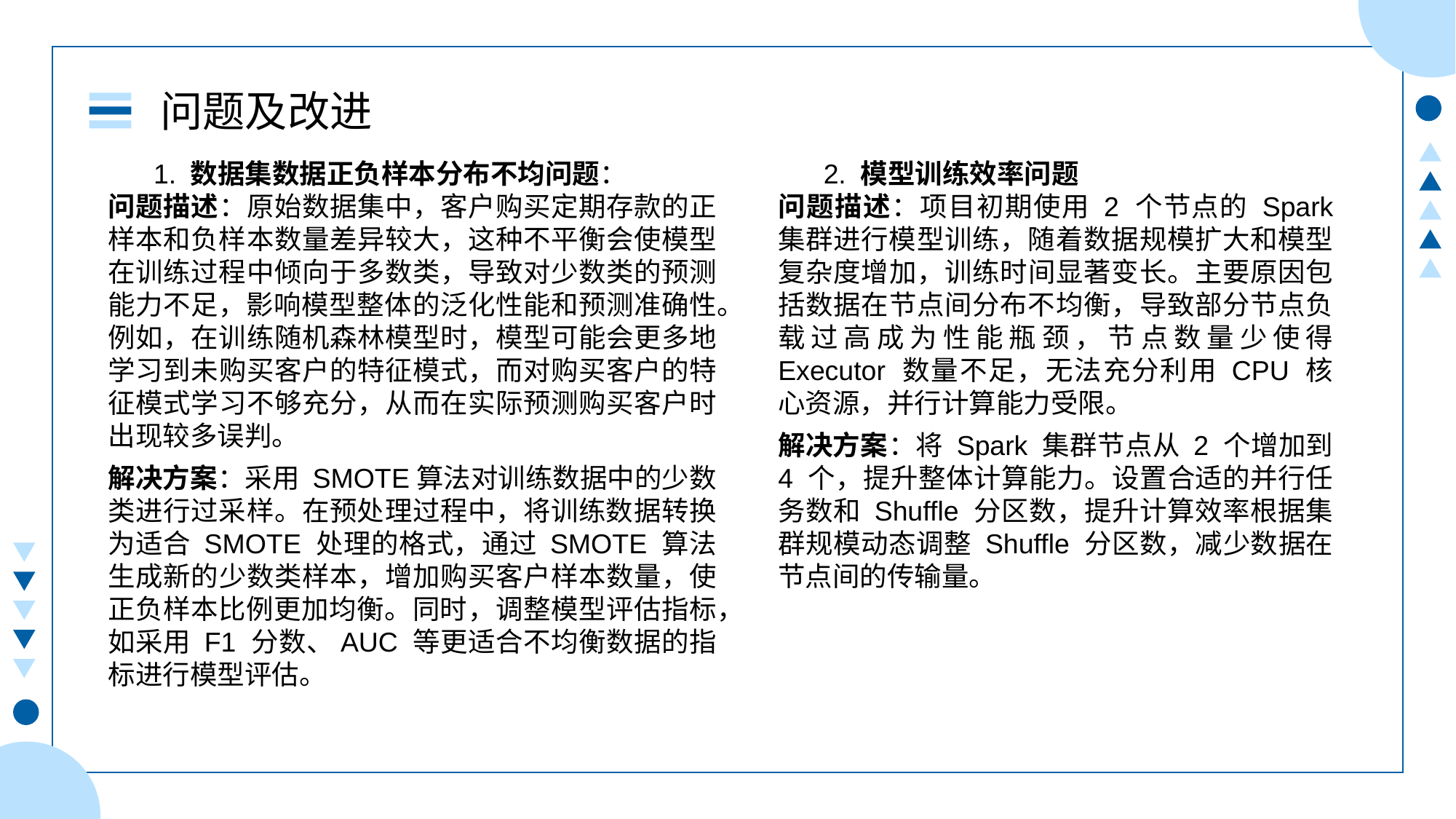

问题及改进

1. 数据集数据正负样本分布不均问题：
问题描述：原始数据集中，客户购买定期存款的正样本和负样本数量差异较大，这种不平衡会使模型在训练过程中倾向于多数类，导致对少数类的预测能力不足，影响模型整体的泛化性能和预测准确性。例如，在训练随机森林模型时，模型可能会更多地学习到未购买客户的特征模式，而对购买客户的特征模式学习不够充分，从而在实际预测购买客户时出现较多误判。
解决方案：采用 SMOTE算法对训练数据中的少数类进行过采样。在预处理过程中，将训练数据转换为适合 SMOTE 处理的格式，通过 SMOTE 算法生成新的少数类样本，增加购买客户样本数量，使正负样本比例更加均衡。同时，调整模型评估指标，如采用 F1 分数、AUC 等更适合不均衡数据的指标进行模型评估。

2. 模型训练效率问题
问题描述：项目初期使用 2 个节点的 Spark 集群进行模型训练，随着数据规模扩大和模型复杂度增加，训练时间显著变长。主要原因包括数据在节点间分布不均衡，导致部分节点负载过高成为性能瓶颈，节点数量少使得 Executor 数量不足，无法充分利用 CPU 核心资源，并行计算能力受限。
解决方案：将 Spark 集群节点从 2 个增加到 4 个，提升整体计算能力。设置合适的并行任务数和 Shuffle 分区数，提升计算效率根据集群规模动态调整 Shuffle 分区数，减少数据在节点间的传输量。